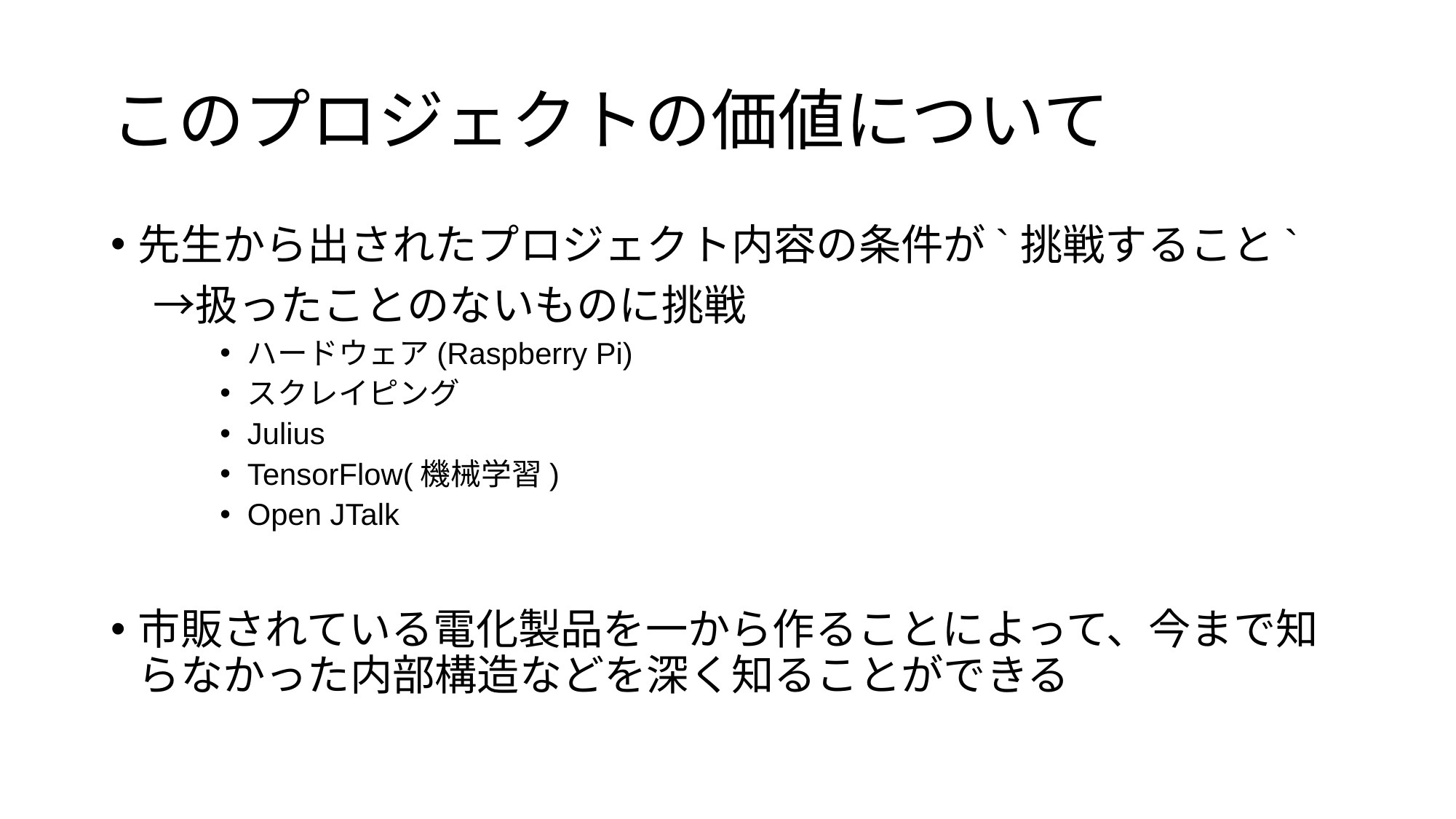

# このプロジェクトの価値について
先生から出されたプロジェクト内容の条件が`挑戦すること`
　→扱ったことのないものに挑戦
ハードウェア(Raspberry Pi)
スクレイピング
Julius
TensorFlow(機械学習)
Open JTalk

市販されている電化製品を一から作ることによって、今まで知らなかった内部構造などを深く知ることができる